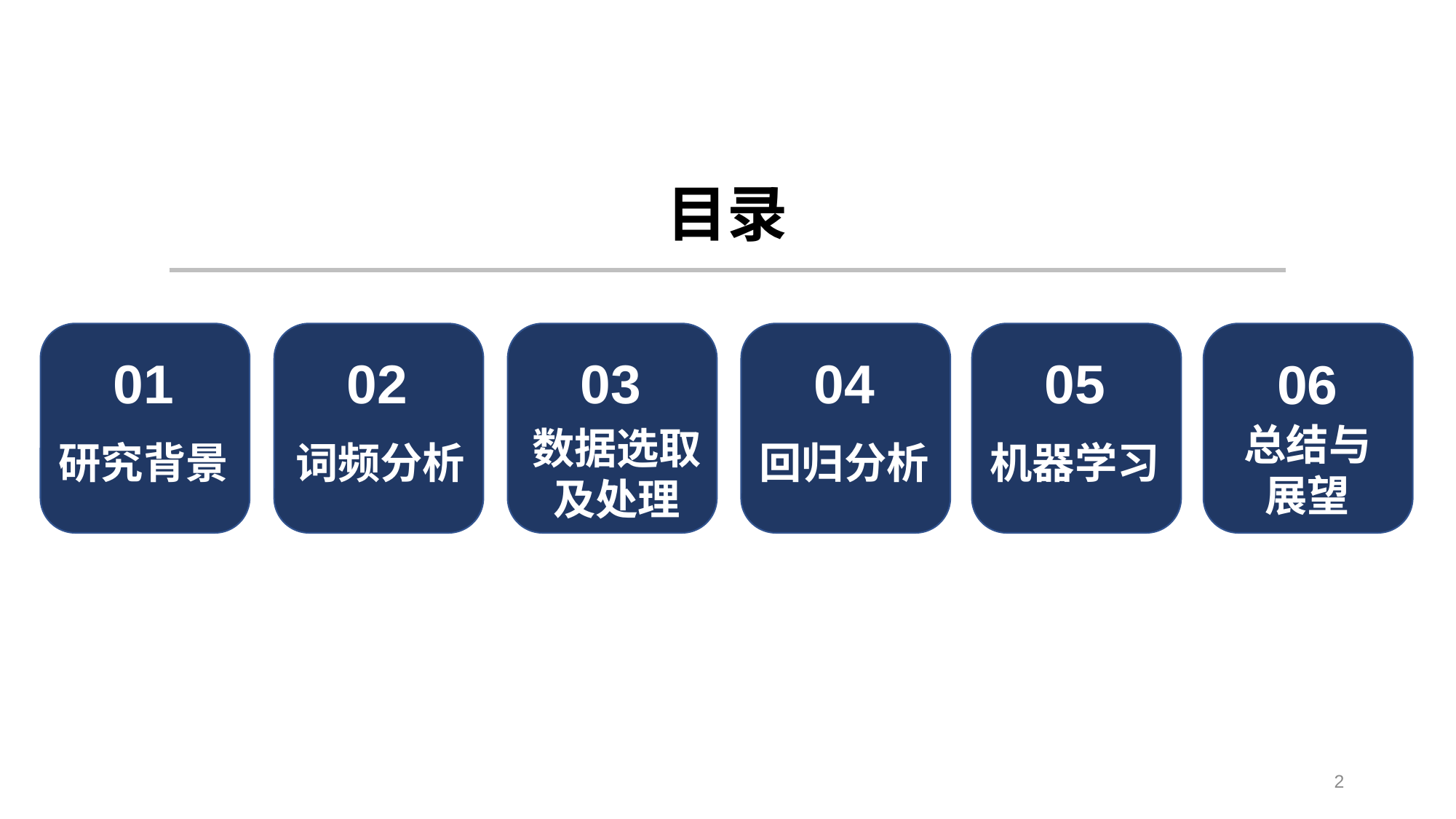

目录

01
研究背景

04
回归分析

05
机器学习

06
总结与
展望
02
03
数据选取及处理
词频分析
2